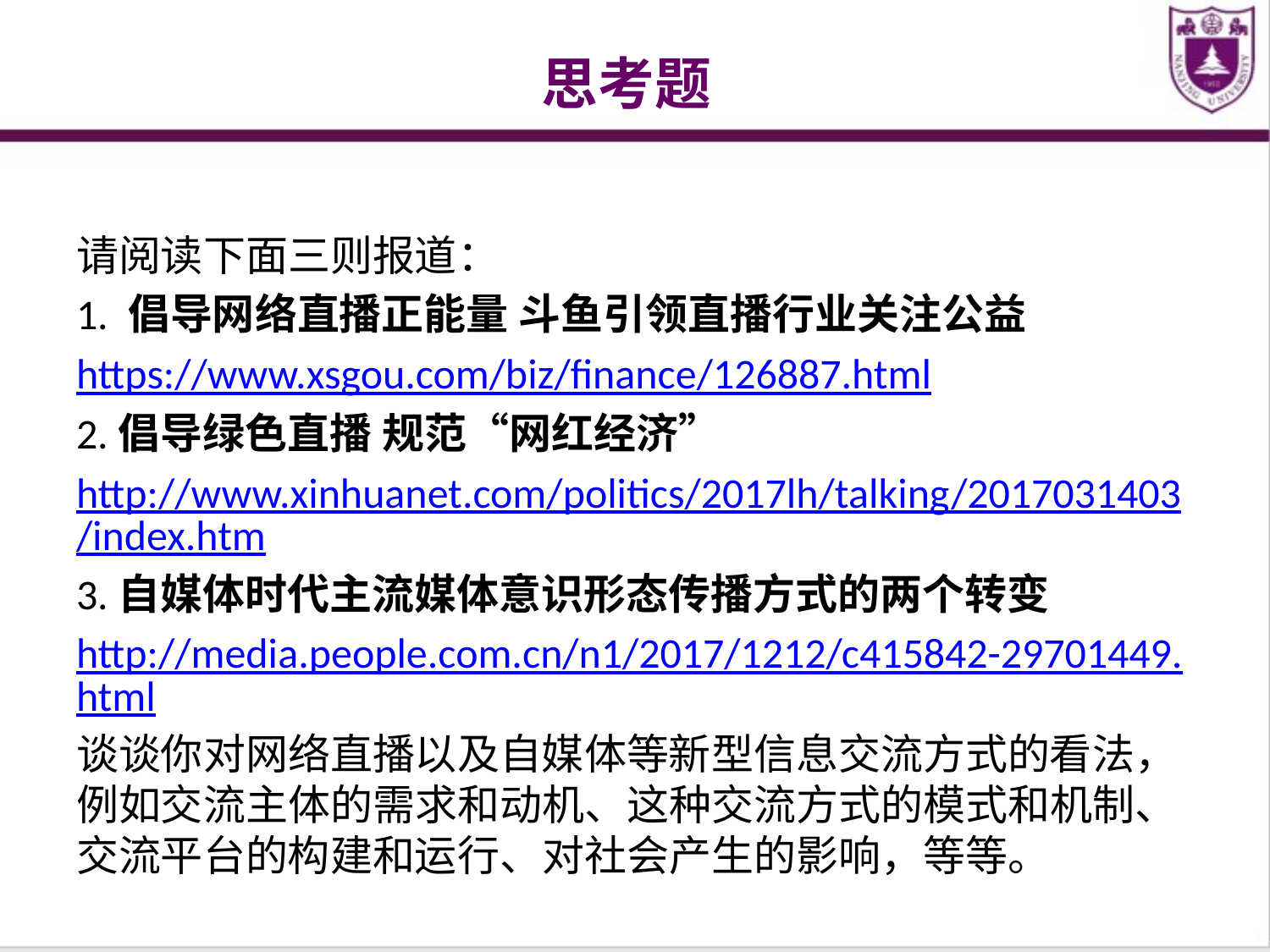

# 思考题
请阅读下面三则报道：
1. 倡导网络直播正能量 斗鱼引领直播行业关注公益
https://www.xsgou.com/biz/finance/126887.html
2.倡导绿色直播 规范“网红经济”
http://www.xinhuanet.com/politics/2017lh/talking/2017031403/index.htm
3.自媒体时代主流媒体意识形态传播方式的两个转变
http://media.people.com.cn/n1/2017/1212/c415842-29701449.html
谈谈你对网络直播以及自媒体等新型信息交流方式的看法，例如交流主体的需求和动机、这种交流方式的模式和机制、交流平台的构建和运行、对社会产生的影响，等等。